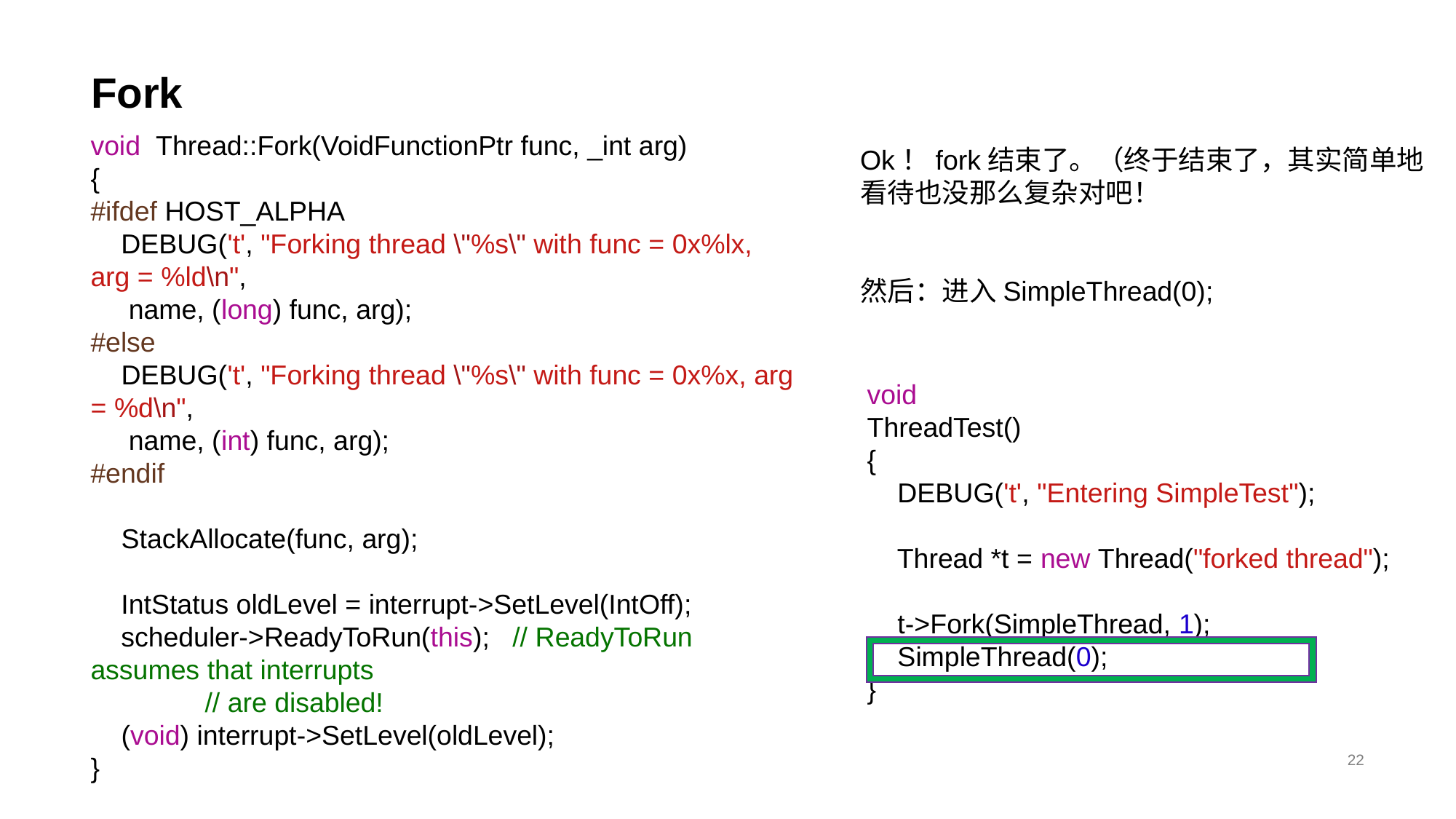

# Fork
void  Thread::Fork(VoidFunctionPtr func, _int arg)
{
#ifdef HOST_ALPHA
    DEBUG('t', "Forking thread \"%s\" with func = 0x%lx, arg = %ld\n",
     name, (long) func, arg);
#else
    DEBUG('t', "Forking thread \"%s\" with func = 0x%x, arg = %d\n",
     name, (int) func, arg);
#endif
    StackAllocate(func, arg);
    IntStatus oldLevel = interrupt->SetLevel(IntOff);
    scheduler->ReadyToRun(this);   // ReadyToRun assumes that interrupts
               // are disabled!
    (void) interrupt->SetLevel(oldLevel);
}
Ok！fork结束了。（终于结束了，其实简单地
看待也没那么复杂对吧！

然后：进入SimpleThread(0);

void
ThreadTest()
{
    DEBUG('t', "Entering SimpleTest");
    Thread *t = new Thread("forked thread");
    t->Fork(SimpleThread, 1);
    SimpleThread(0);
}

22